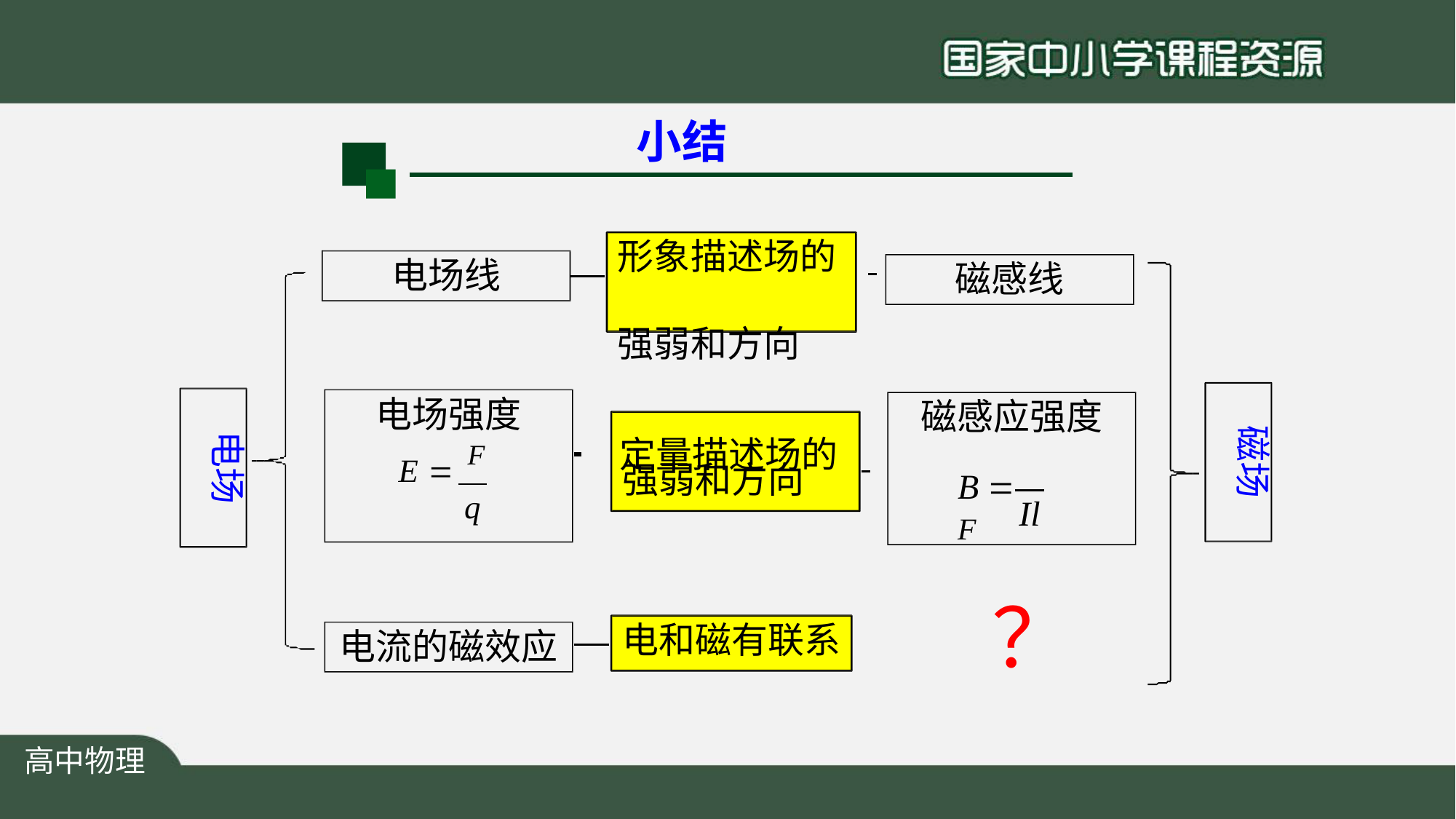

# 小结

形象描述场的
强弱和方向

电场线

磁感线

电场强度
E = F
q

磁感应强度

 	定量描述场的

磁场
电场
强弱和方向
B = F

Il

？

电和磁有联系

电流的磁效应

高中物理